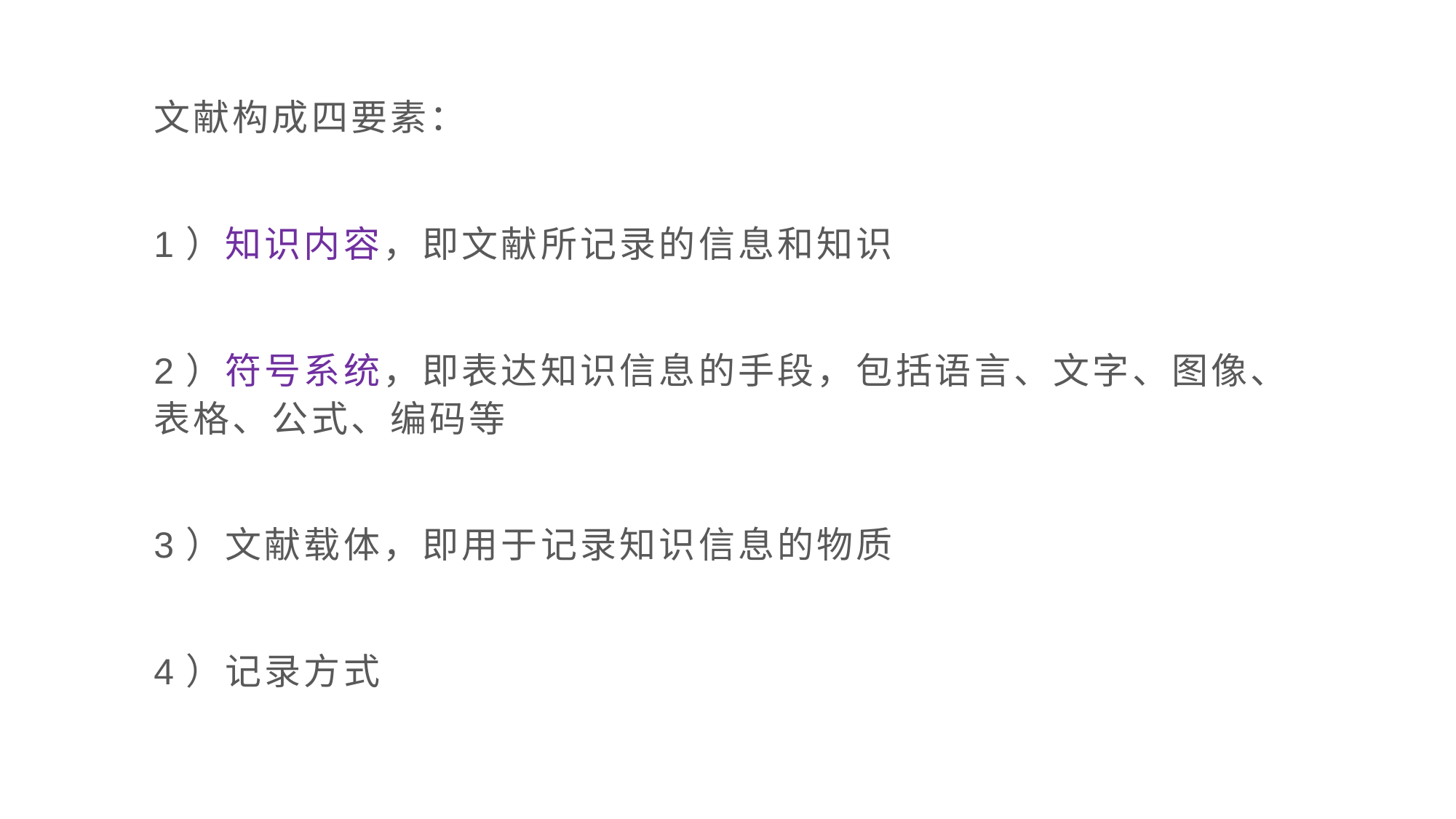

文献构成四要素：

1）知识内容，即文献所记录的信息和知识

2）符号系统，即表达知识信息的手段，包括语言、文字、图像、表格、公式、编码等

3）文献载体，即用于记录知识信息的物质

4）记录方式